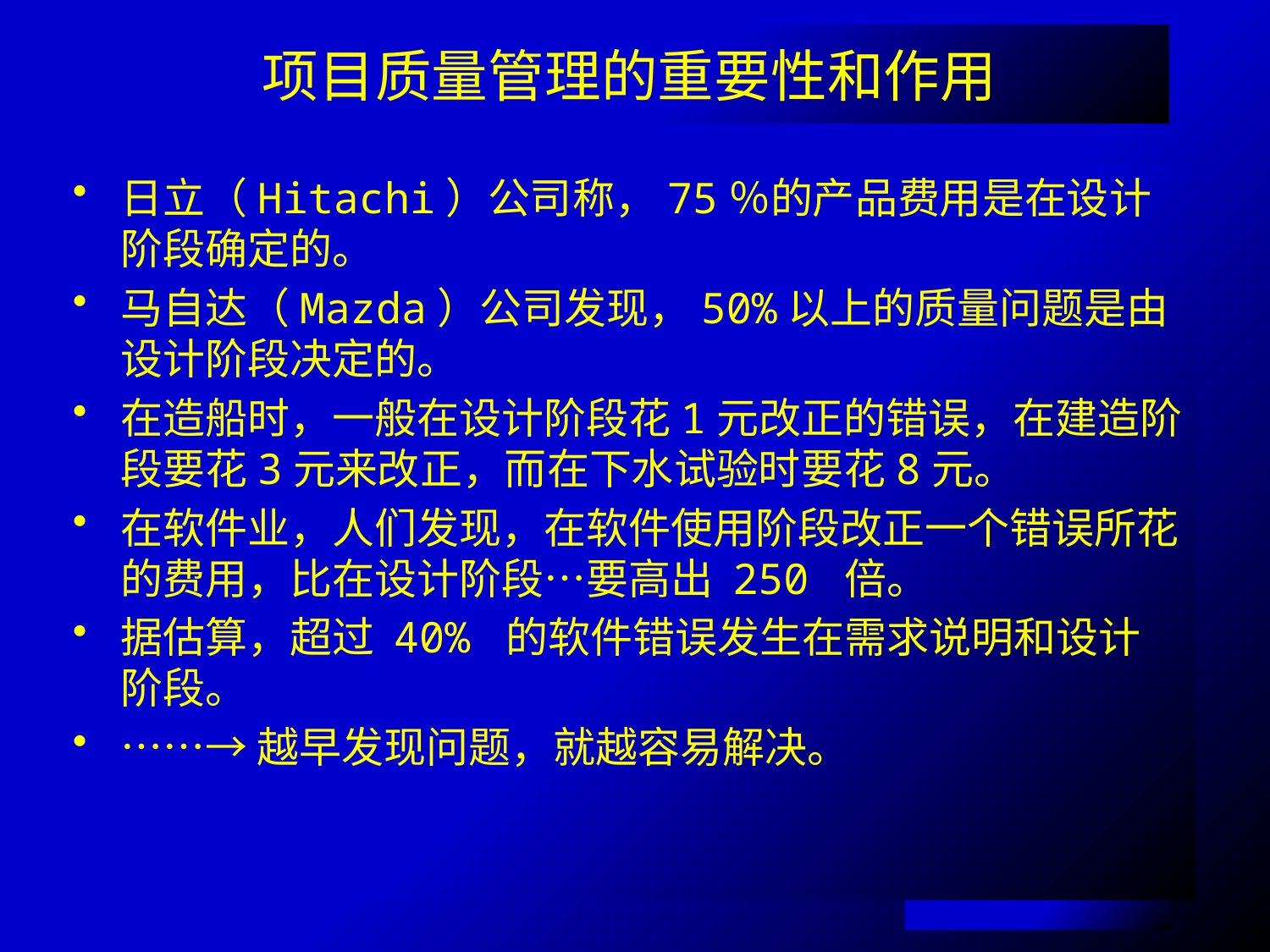

# 项目质量管理的重要性和作用
日立（Hitachi）公司称，75％的产品费用是在设计阶段确定的。
马自达（Mazda）公司发现，50%以上的质量问题是由设计阶段决定的。
在造船时，一般在设计阶段花1元改正的错误，在建造阶段要花3元来改正，而在下水试验时要花8元。
在软件业，人们发现，在软件使用阶段改正一个错误所花的费用，比在设计阶段…要高出 250 倍。
据估算，超过 40% 的软件错误发生在需求说明和设计阶段。
……→越早发现问题，就越容易解决。
3